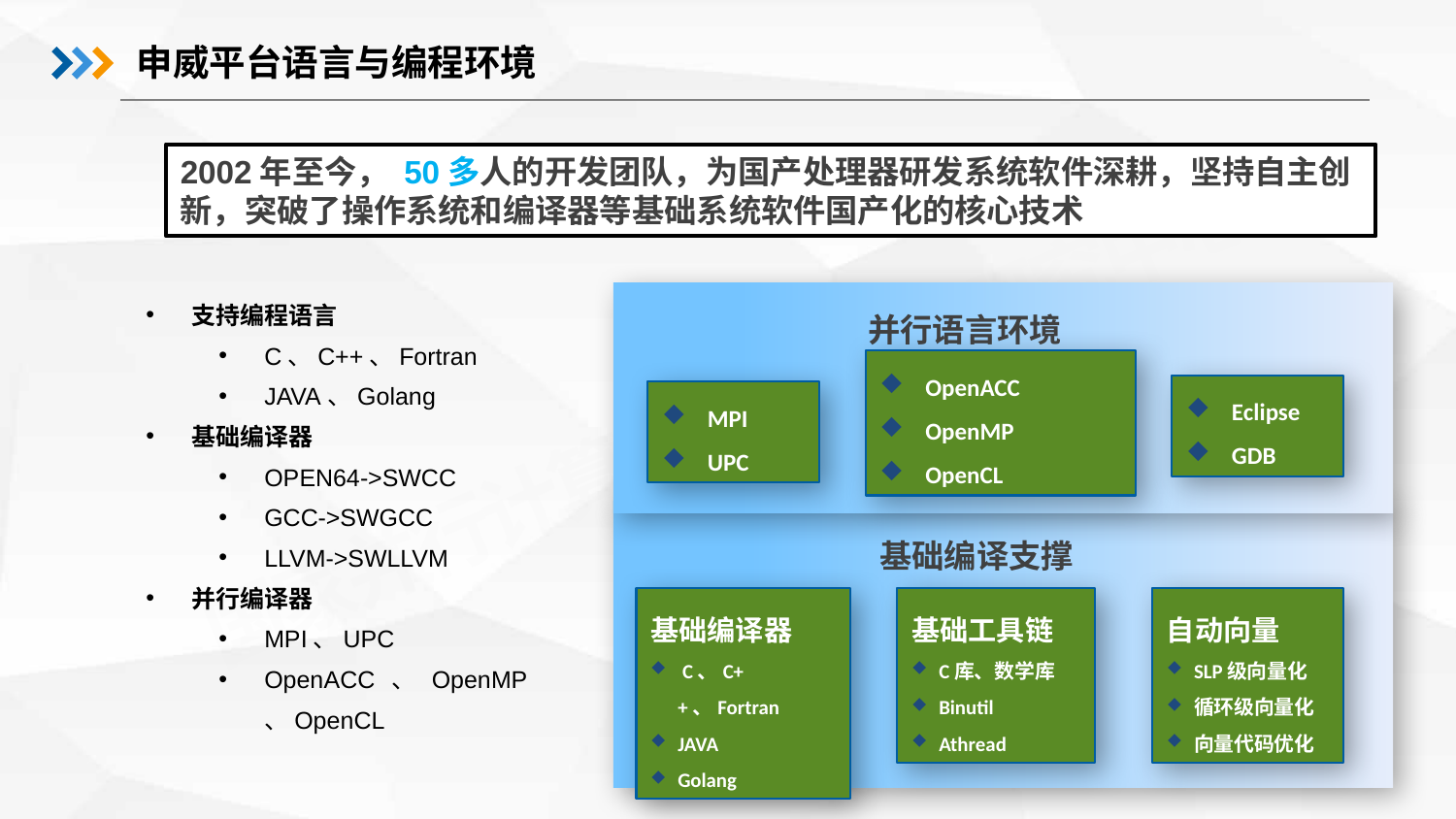

申威平台语言与编程环境
2002年至今， 50多人的开发团队，为国产处理器研发系统软件深耕，坚持自主创新，突破了操作系统和编译器等基础系统软件国产化的核心技术
支持编程语言
C、C++、Fortran
JAVA、Golang
基础编译器
OPEN64->SWCC
GCC->SWGCC
LLVM->SWLLVM
并行编译器
MPI、UPC
OpenACC、OpenMP、OpenCL

并行语言环境
OpenACC
OpenMP
OpenCL
MPI
UPC
Eclipse
GDB

基础编译支撑
基础工具链
C库、数学库
Binutil
Athread
自动向量
SLP级向量化
循环级向量化
向量代码优化
基础编译器
 C、C++、Fortran
JAVA
Golang